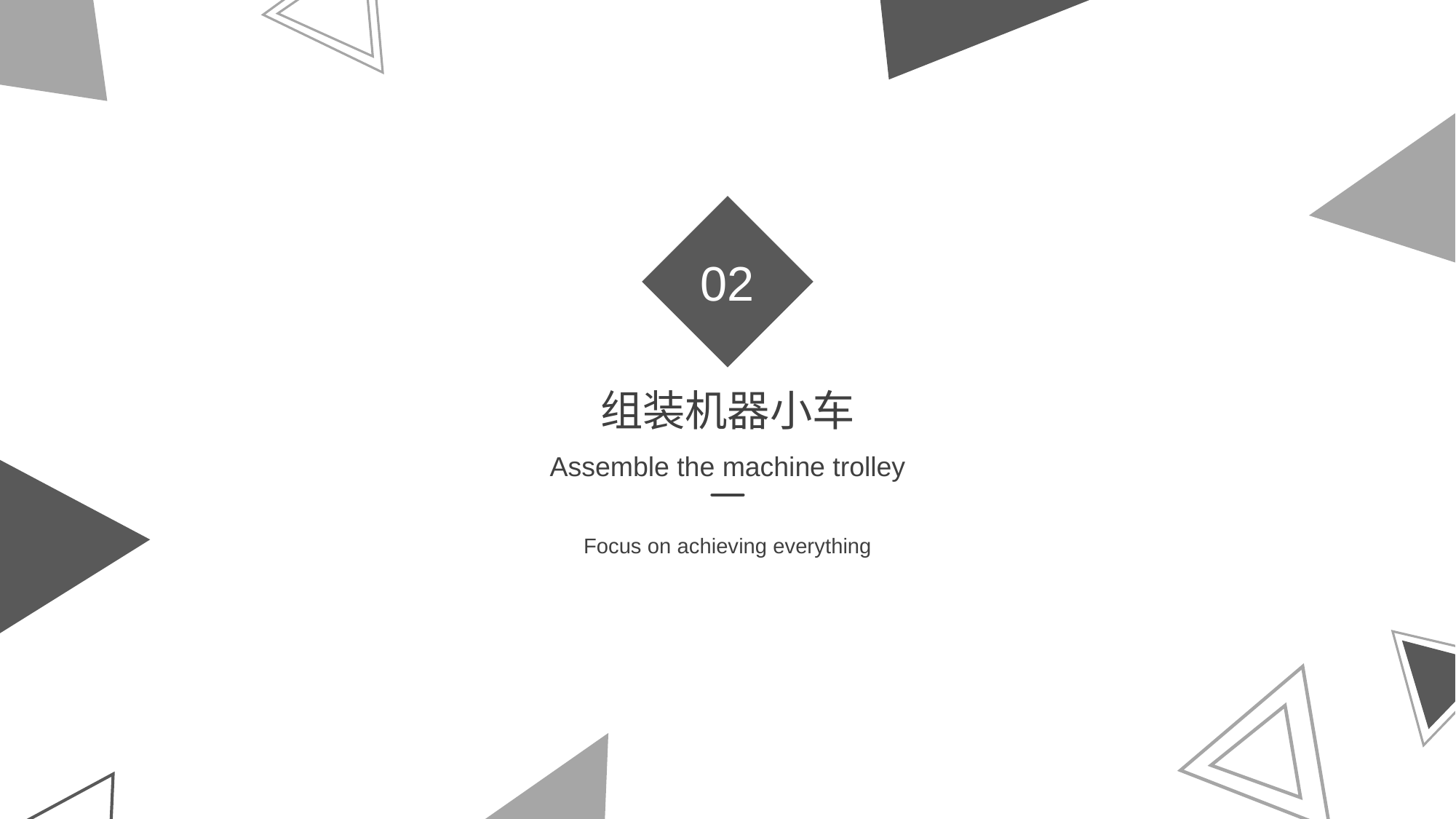

02
组装机器小车

Assemble the machine trolley
Focus on achieving everything